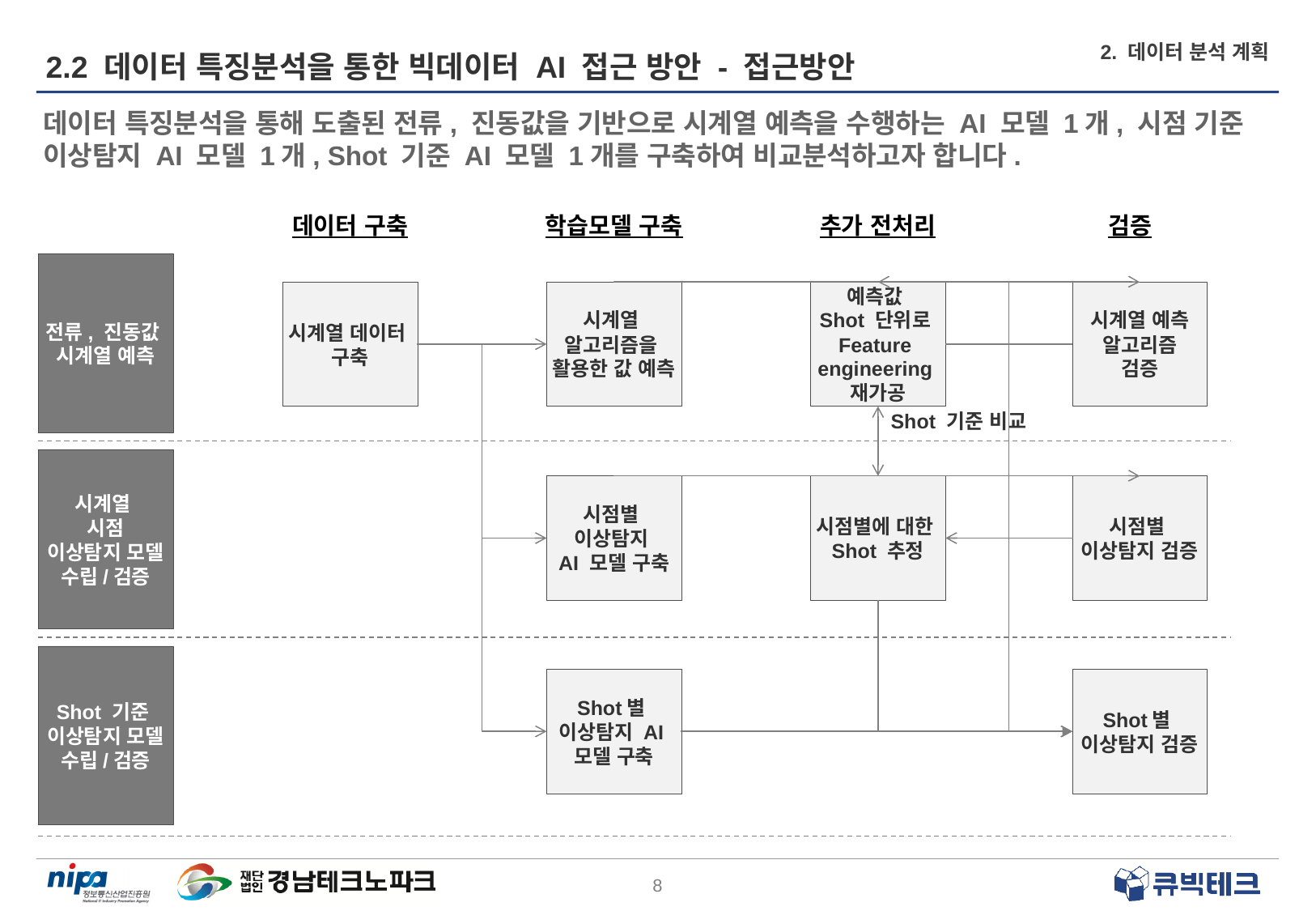

# 2.2 데이터 특징분석을 통한 빅데이터 AI 접근 방안 - 접근방안
2. 데이터 분석 계획

데이터 특징분석을 통해 도출된 전류, 진동값을 기반으로 시계열 예측을 수행하는 AI 모델 1개, 시점 기준 이상탐지 AI 모델 1개, Shot 기준 AI 모델 1개를 구축하여 비교분석하고자 합니다.
데이터 구축
학습모델 구축
추가 전처리
검증
전류, 진동값
시계열 예측
시계열 데이터
구축
시계열
알고리즘을
활용한 값 예측
예측값
Shot 단위로
Feature
engineering
재가공
시계열 예측
알고리즘
검증
Shot 기준 비교
시계열
시점
이상탐지 모델
수립/검증
시점별
이상탐지
AI 모델 구축
시점별에 대한
Shot 추정
시점별
이상탐지 검증
Shot 기준
이상탐지 모델
수립/검증
Shot별
이상탐지 검증
Shot별
이상탐지 AI
모델 구축